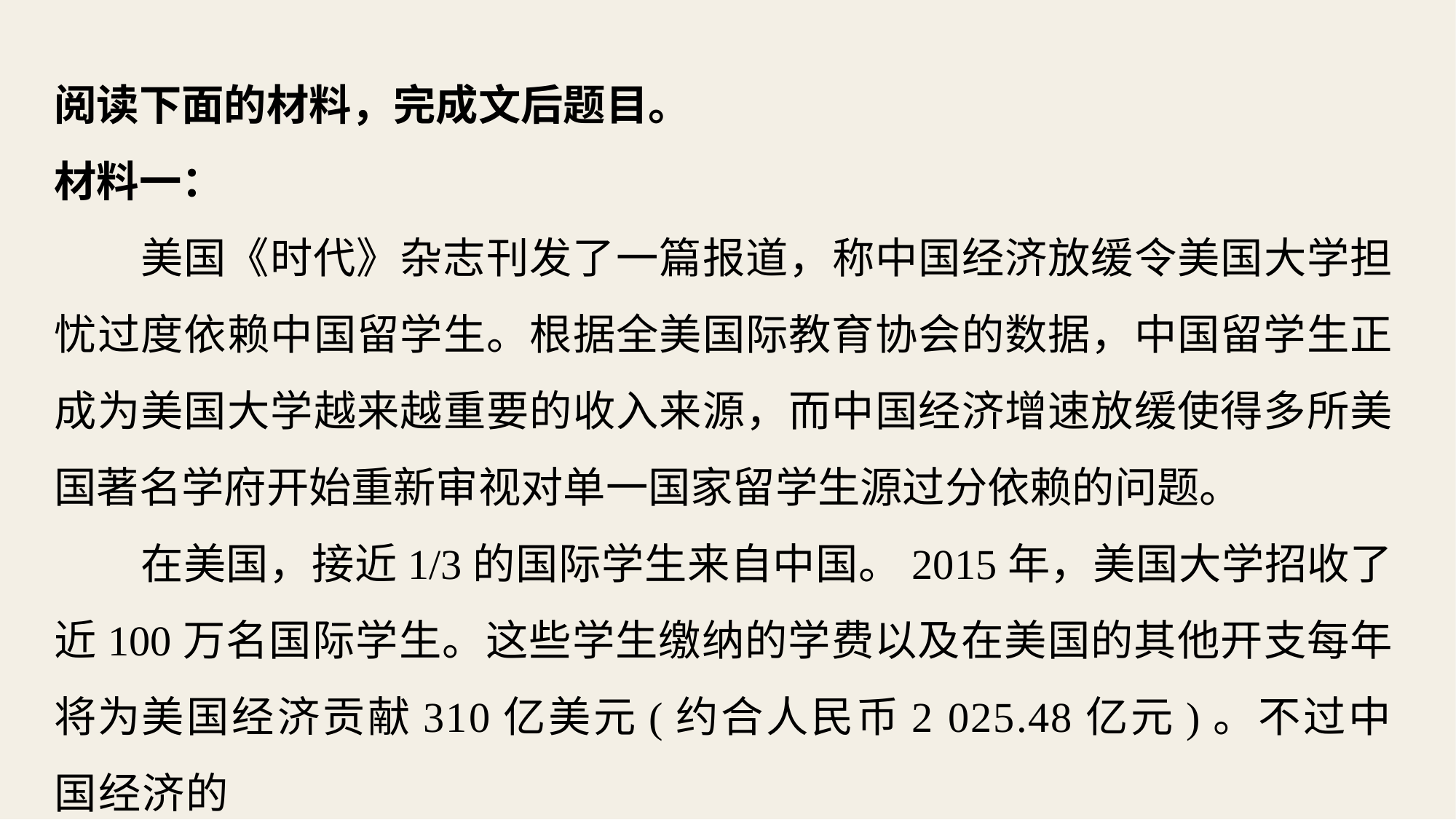

阅读下面的材料，完成文后题目。
材料一：
美国《时代》杂志刊发了一篇报道，称中国经济放缓令美国大学担忧过度依赖中国留学生。根据全美国际教育协会的数据，中国留学生正成为美国大学越来越重要的收入来源，而中国经济增速放缓使得多所美国著名学府开始重新审视对单一国家留学生源过分依赖的问题。
在美国，接近1/3的国际学生来自中国。2015年，美国大学招收了近100万名国际学生。这些学生缴纳的学费以及在美国的其他开支每年将为美国经济贡献310亿美元(约合人民币2 025.48亿元)。不过中国经济的